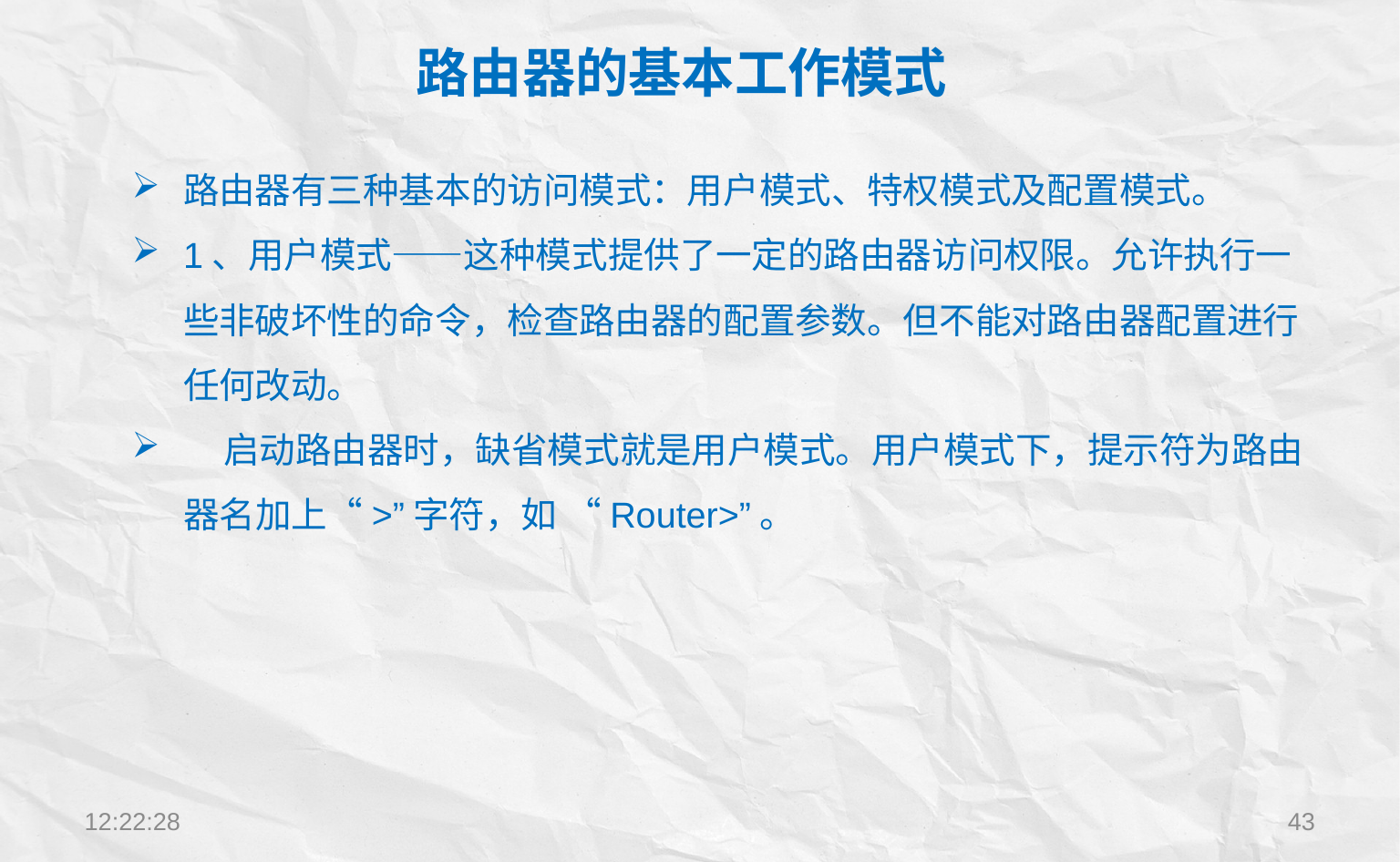

路由器的基本工作模式
路由器有三种基本的访问模式：用户模式、特权模式及配置模式。
1、用户模式——这种模式提供了一定的路由器访问权限。允许执行一些非破坏性的命令，检查路由器的配置参数。但不能对路由器配置进行任何改动。
    启动路由器时，缺省模式就是用户模式。用户模式下，提示符为路由器名加上“>”字符，如 “Router>”。
12:22:28
43